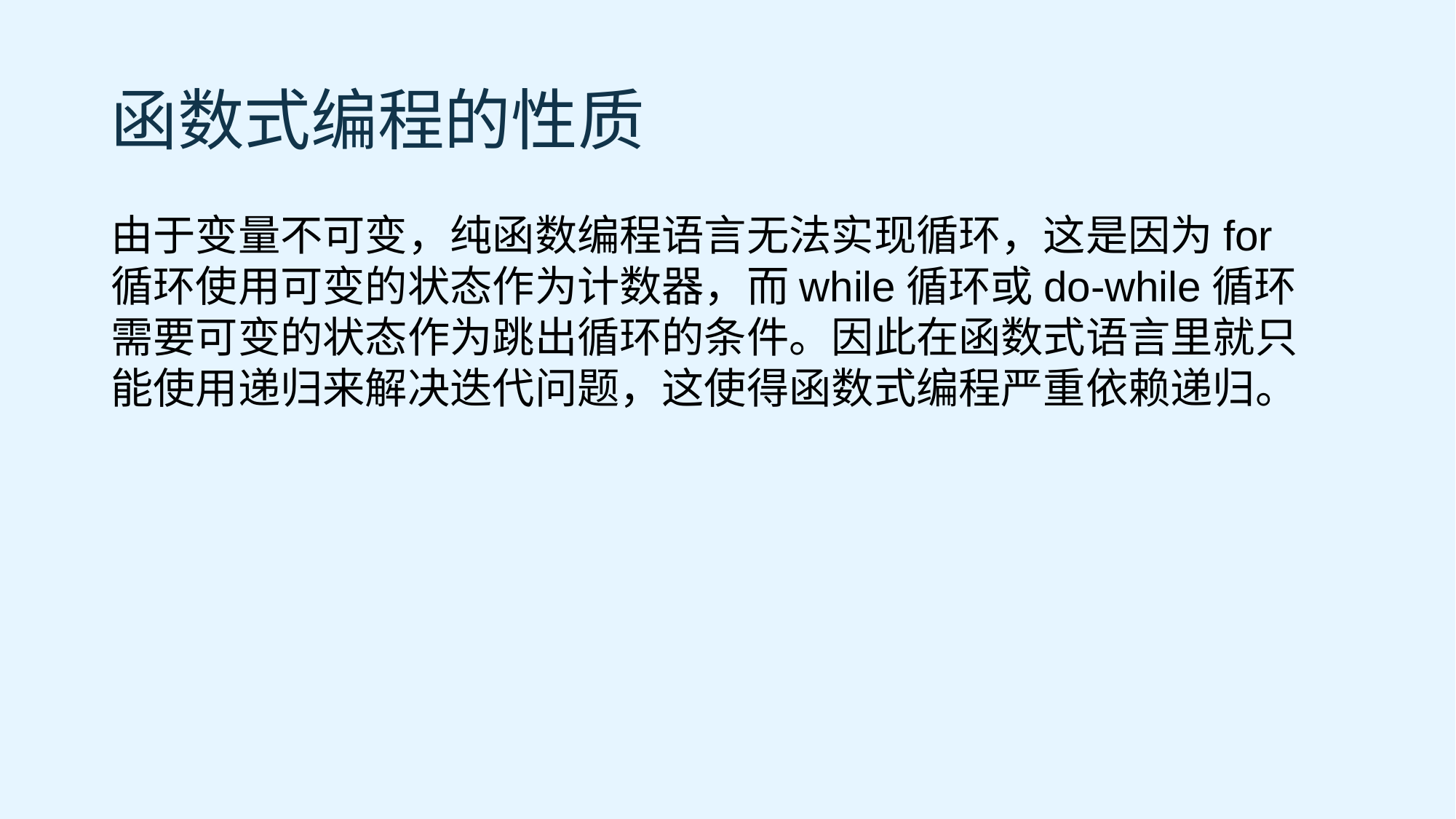

# 函数式编程的性质
由于变量不可变，纯函数编程语言无法实现循环，这是因为for循环使用可变的状态作为计数器，而while循环或do-while循环需要可变的状态作为跳出循环的条件。因此在函数式语言里就只能使用递归来解决迭代问题，这使得函数式编程严重依赖递归。